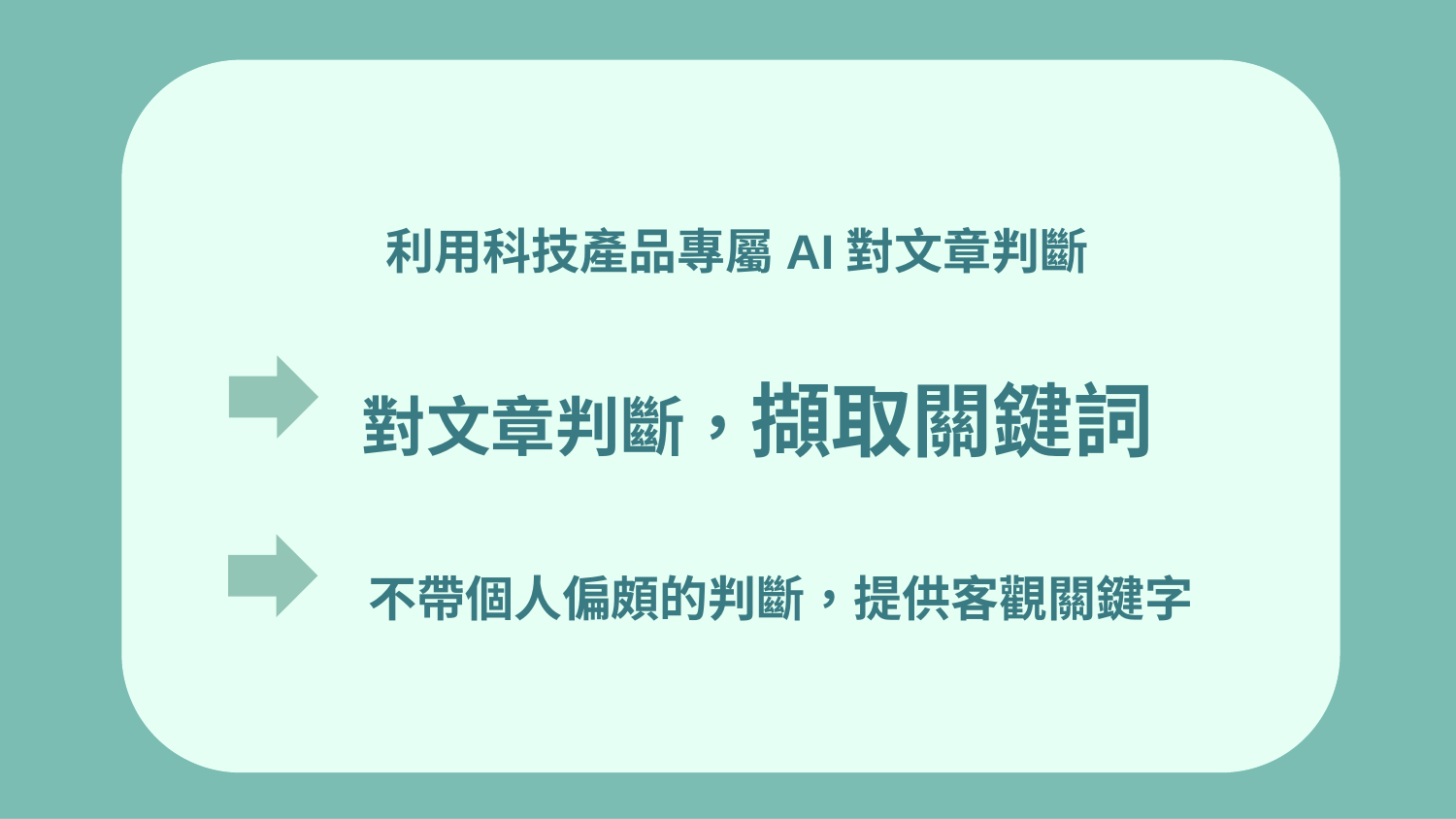

利用科技產品專屬AI對文章判斷
對文章判斷，擷取關鍵詞

不帶個人偏頗的判斷，提供客觀關鍵字